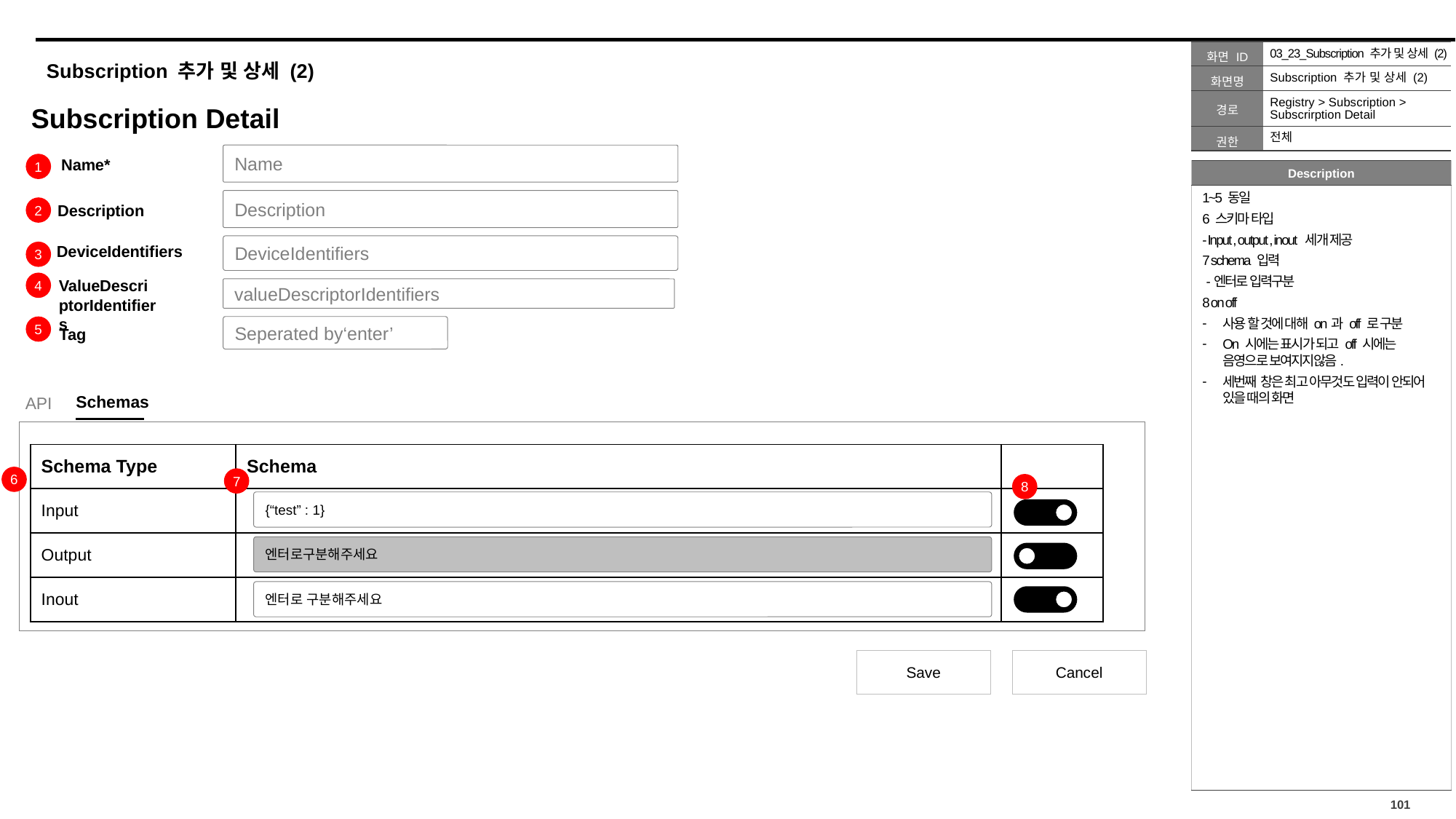

03_23_Subscription 추가 및 상세 (2)
# Subscription 추가 및 상세 (2)
Subscription 추가 및 상세 (2)
Registry > Subscription > Subscrirption Detail
Subscription Detail
전체
Name
Name*
1
1~5 동일
6 스키마 타입
- Input , output , inout  세개 제공
7 schema 입력
 -엔터로 입력구분
8 on off
사용 할 것에 대해 on과 off 로 구분
On 시에는 표시가 되고 off 시에는 음영으로 보여지지않음.
세번째  창은 최고 아무것도 입력이 안되어 있을 때의 화면

Description
Description
2
DeviceIdentifiers
DeviceIdentifiers
3
ValueDescriptorIdentifiers
4
valueDescriptorIdentifiers
5
Seperated by‘enter’
Tag
Schemas
API

| Schema Type | Schema |  |
| --- | --- | --- |
| Input |  |  |
| Output |  |  |
| Inout |  |  |
6
7
8
{“test” : 1}

엔터로구분해주세요

엔터로 구분해주세요

Save
Cancel